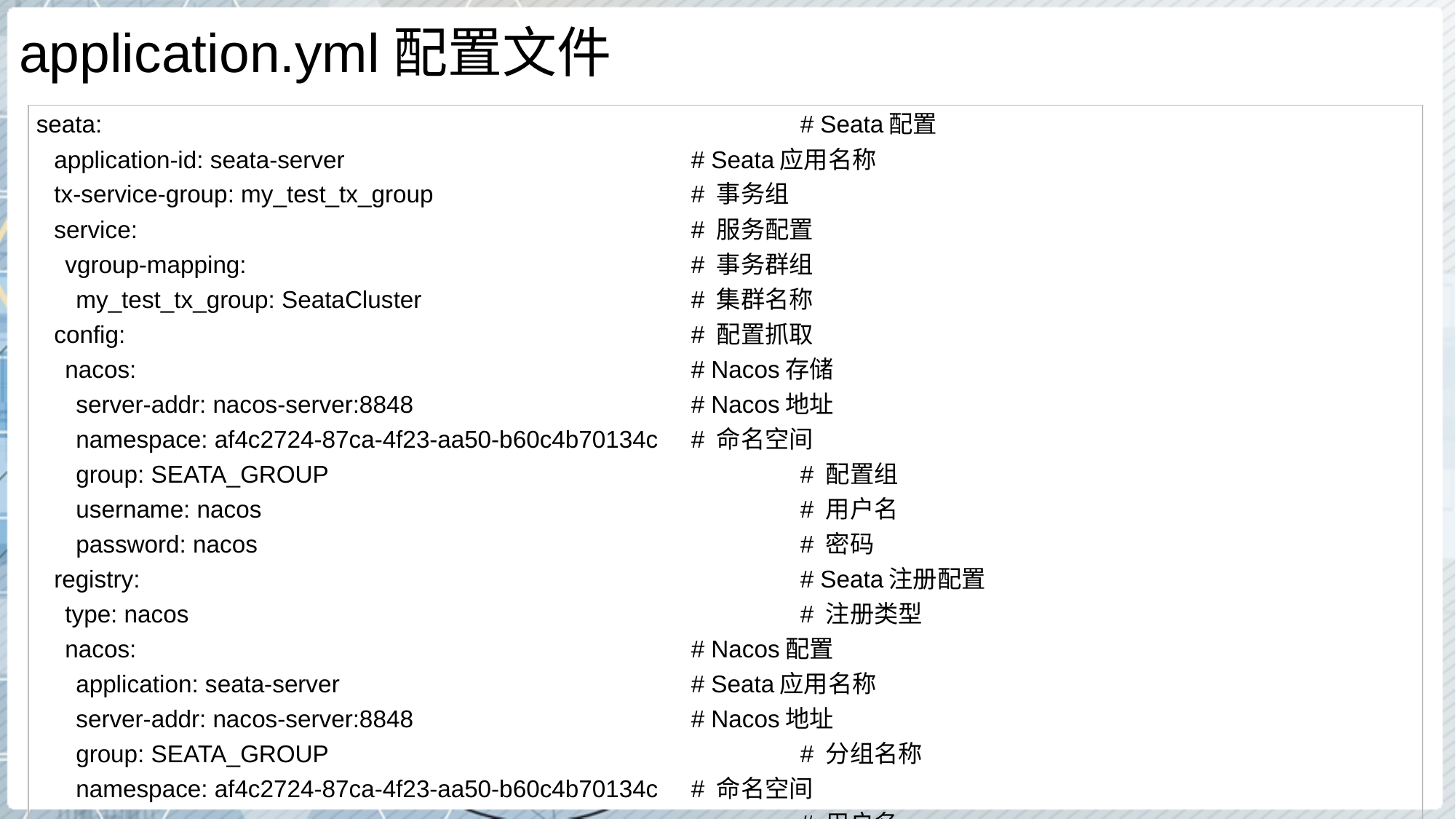

# application.yml配置文件
| seata: # Seata配置 application-id: seata-server # Seata应用名称 tx-service-group: my\_test\_tx\_group # 事务组 service: # 服务配置 vgroup-mapping: # 事务群组 my\_test\_tx\_group: SeataCluster # 集群名称 config: # 配置抓取 nacos: # Nacos存储 server-addr: nacos-server:8848 # Nacos地址 namespace: af4c2724-87ca-4f23-aa50-b60c4b70134c # 命名空间 group: SEATA\_GROUP # 配置组 username: nacos # 用户名 password: nacos # 密码 registry: # Seata注册配置 type: nacos # 注册类型 nacos: # Nacos配置 application: seata-server # Seata应用名称 server-addr: nacos-server:8848 # Nacos地址 group: SEATA\_GROUP # 分组名称 namespace: af4c2724-87ca-4f23-aa50-b60c4b70134c # 命名空间 username: nacos # 用户名 password: nacos # 密码 cluster: SeataCluster # 集群名称 |
| --- |